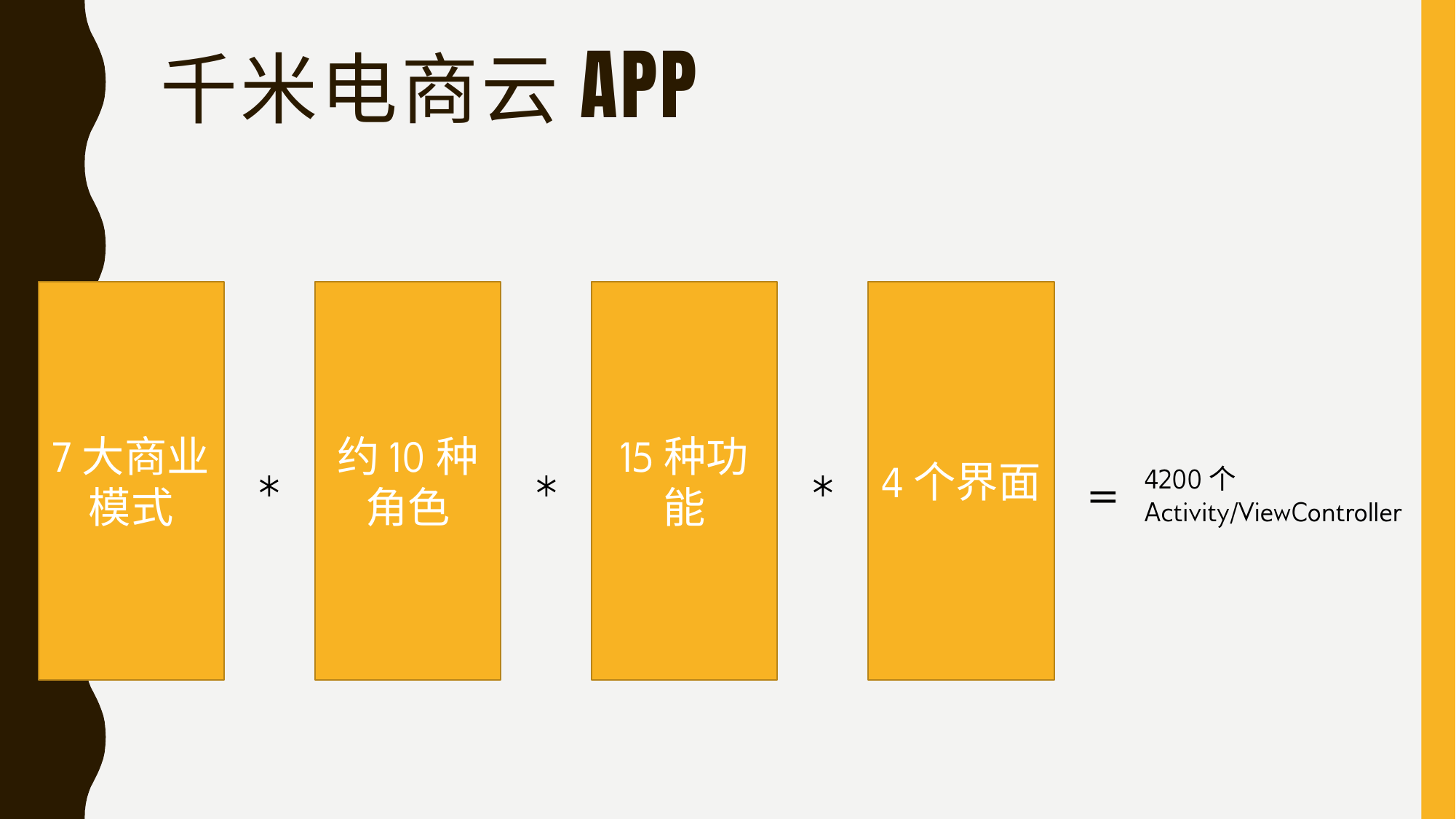

# 千米电商云APP
7大商业模式
约10种角色
15种功能
4个界面
=
4200个
Activity/ViewController
*
*
*